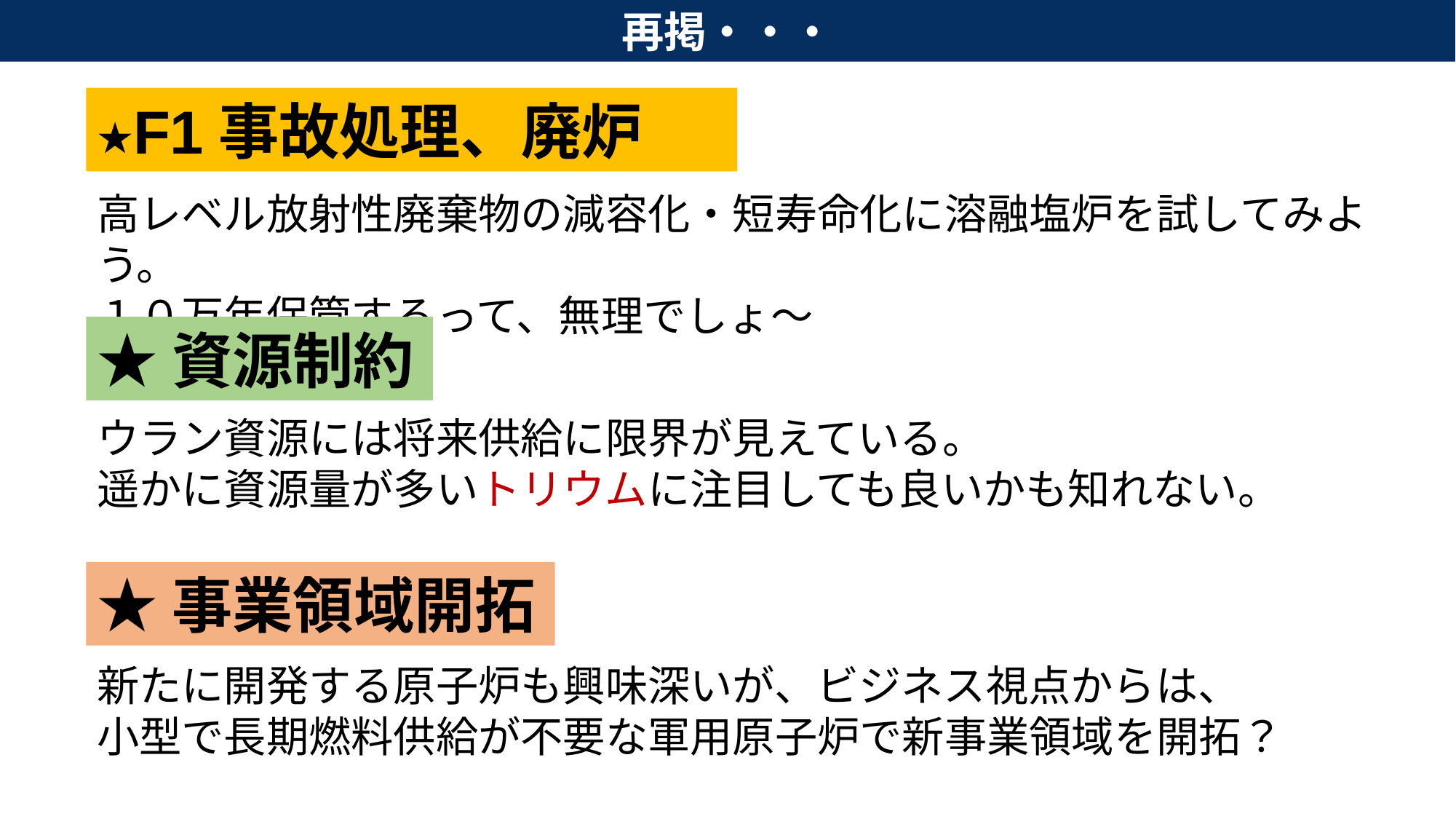

再掲・・・
★F1事故処理、廃炉
高レベル放射性廃棄物の減容化・短寿命化に溶融塩炉を試してみよう。
１０万年保管するって、無理でしょ～
★資源制約
ウラン資源には将来供給に限界が見えている。
遥かに資源量が多いトリウムに注目しても良いかも知れない。
★事業領域開拓
新たに開発する原子炉も興味深いが、ビジネス視点からは、
小型で長期燃料供給が不要な軍用原子炉で新事業領域を開拓？